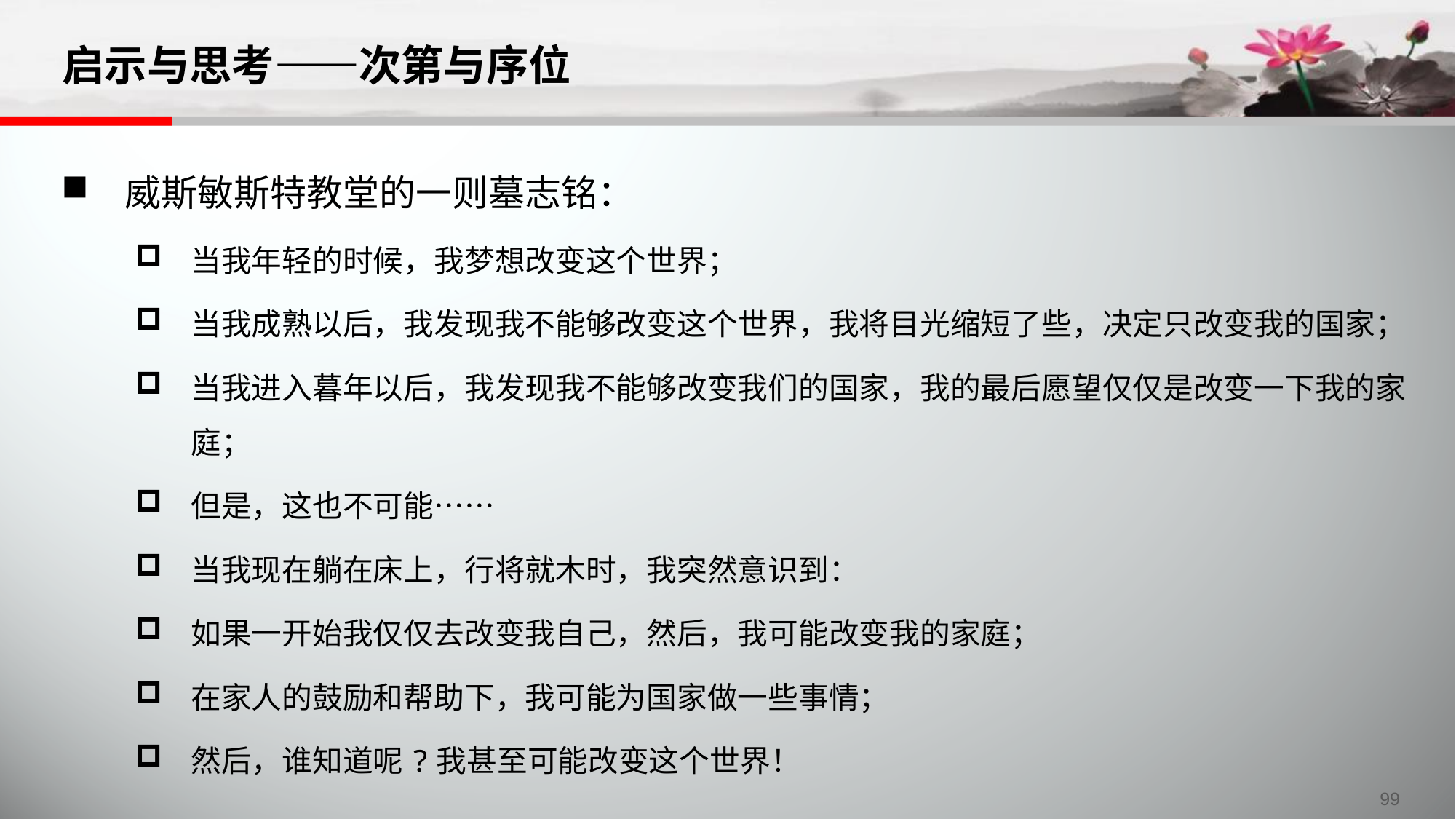

# 启示与思考——次第与序位
威斯敏斯特教堂的一则墓志铭：
当我年轻的时候，我梦想改变这个世界；
当我成熟以后，我发现我不能够改变这个世界，我将目光缩短了些，决定只改变我的国家；
当我进入暮年以后，我发现我不能够改变我们的国家，我的最后愿望仅仅是改变一下我的家庭；
但是，这也不可能……
当我现在躺在床上，行将就木时，我突然意识到：
如果一开始我仅仅去改变我自己，然后，我可能改变我的家庭；
在家人的鼓励和帮助下，我可能为国家做一些事情；
然后，谁知道呢?我甚至可能改变这个世界！
99